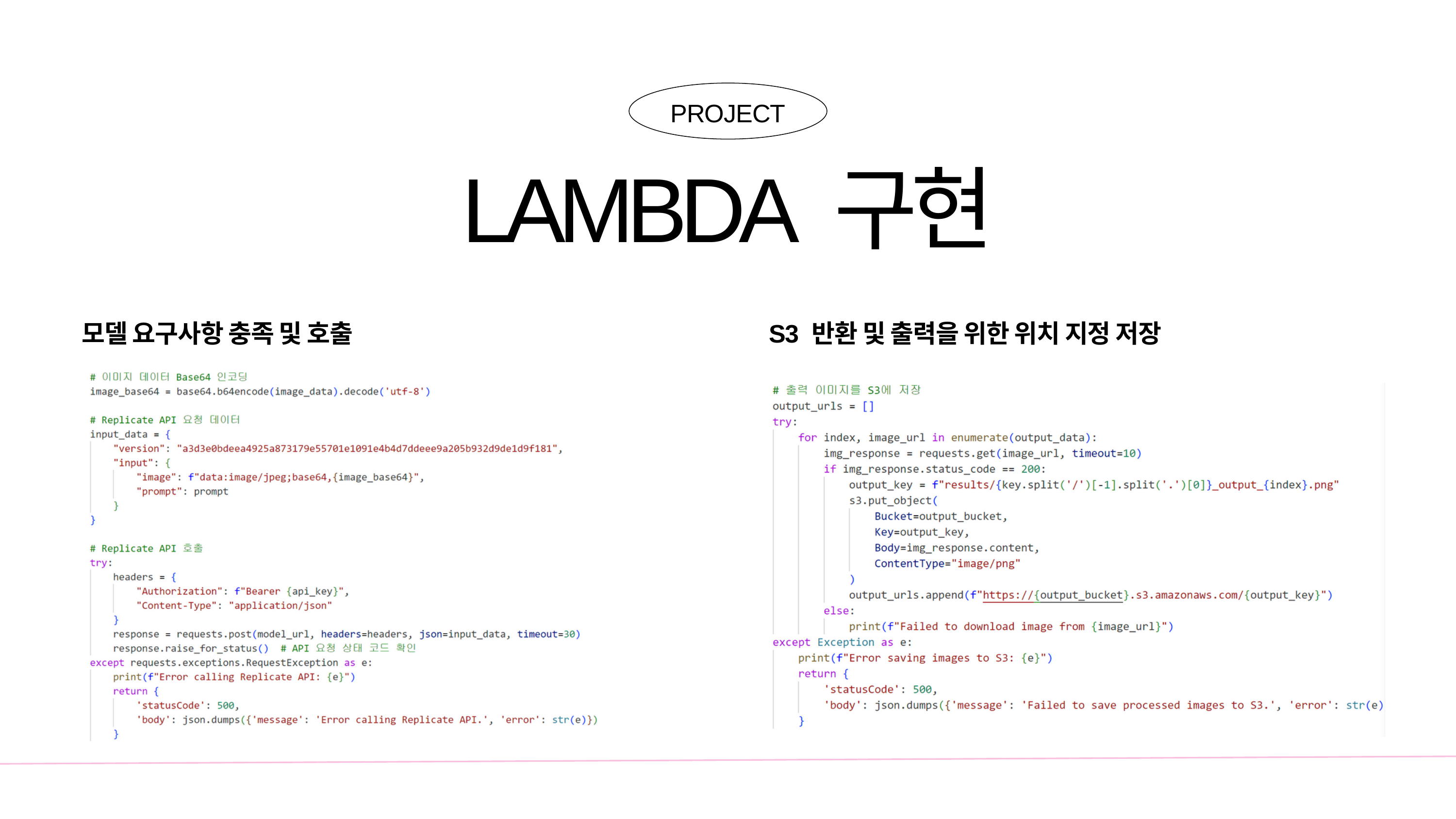

PROJECT
LAMBDA 구현
모델 요구사항 충족 및 호출
S3 반환 및 출력을 위한 위치 지정 저장